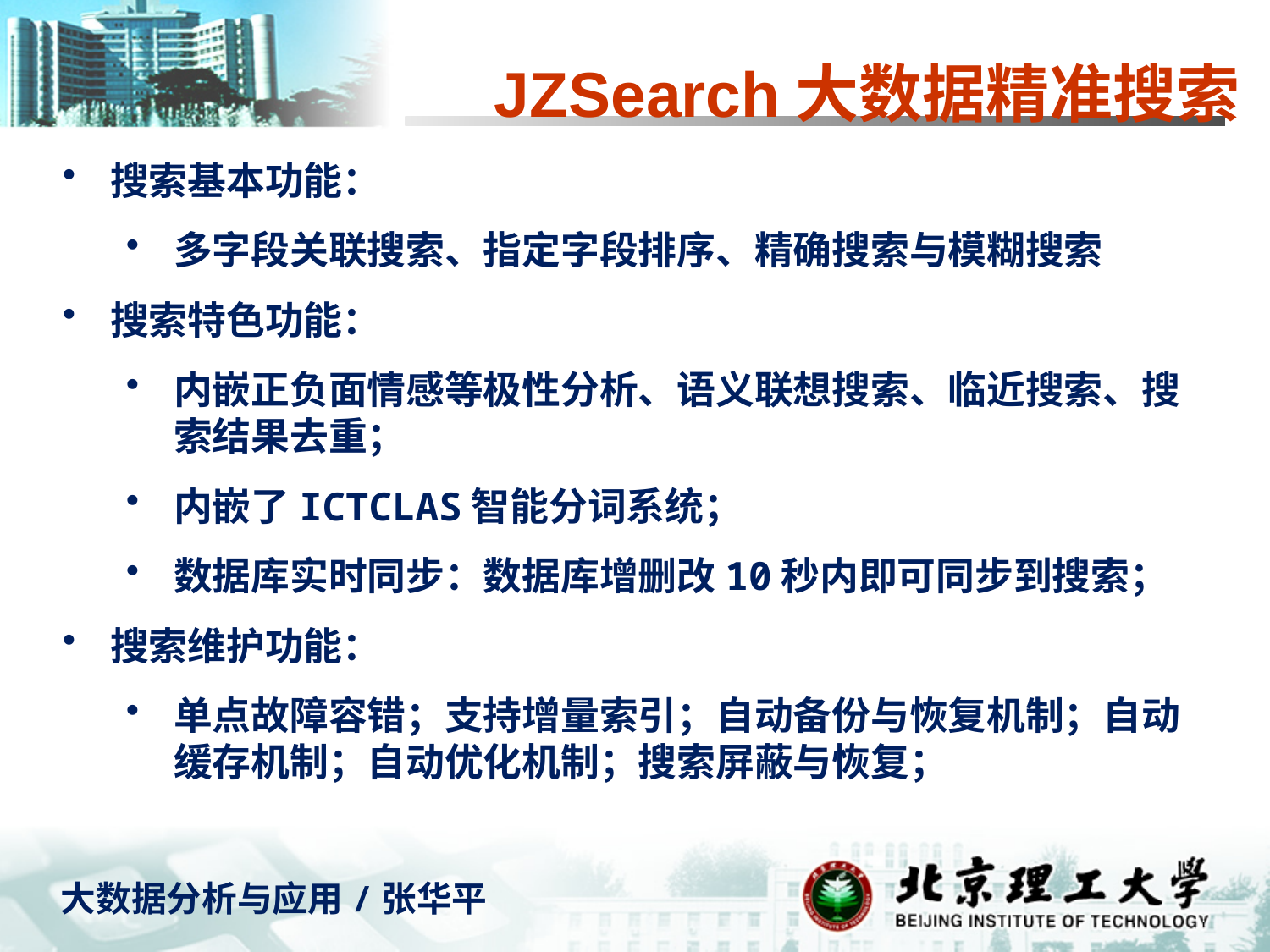

JZSearch大数据精准搜索
搜索基本功能：
多字段关联搜索、指定字段排序、精确搜索与模糊搜索
搜索特色功能：
内嵌正负面情感等极性分析、语义联想搜索、临近搜索、搜索结果去重；
内嵌了ICTCLAS智能分词系统；
数据库实时同步：数据库增删改10秒内即可同步到搜索；
搜索维护功能：
单点故障容错；支持增量索引；自动备份与恢复机制；自动缓存机制；自动优化机制；搜索屏蔽与恢复；